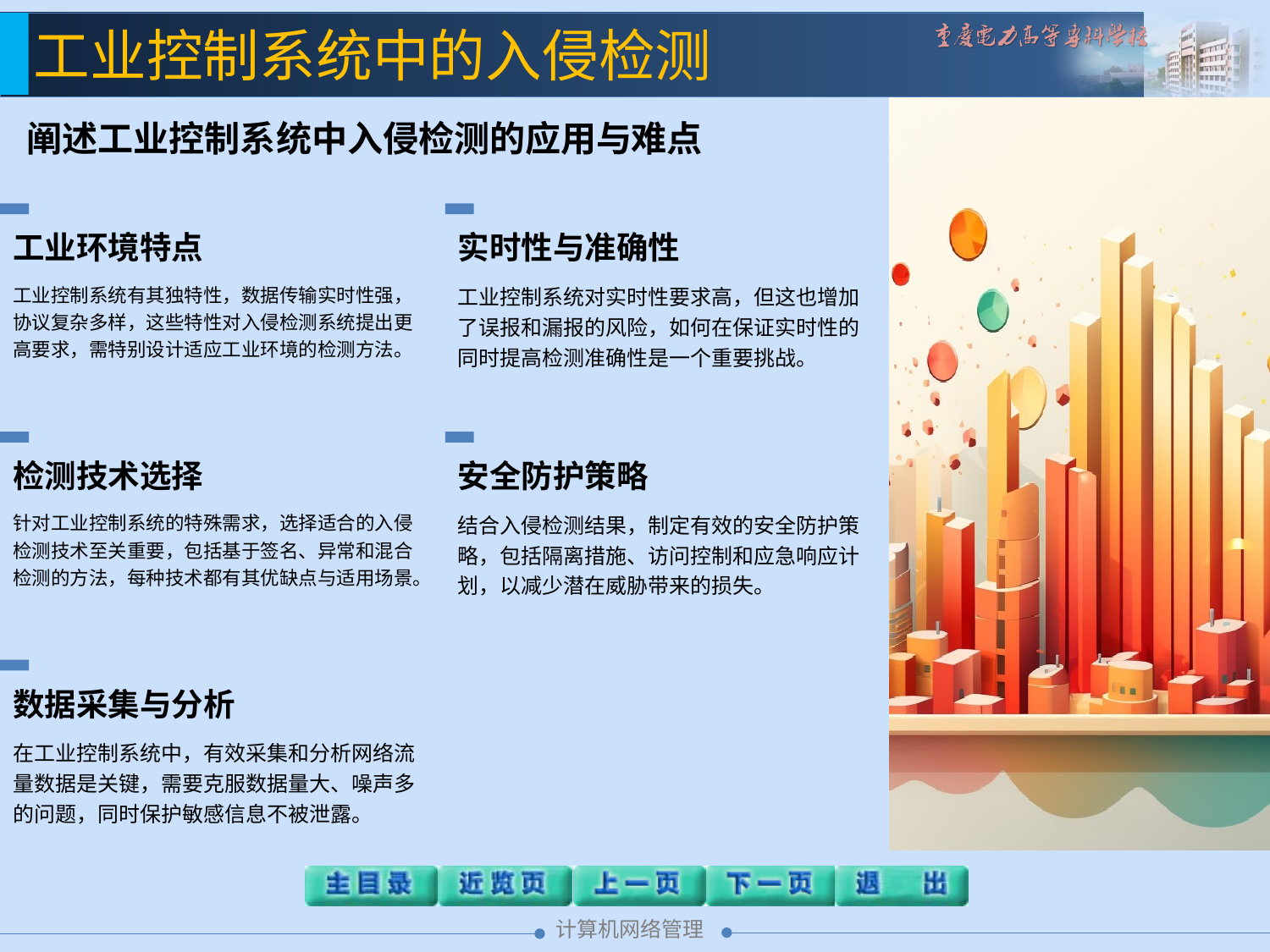

工业控制系统中的入侵检测
阐述工业控制系统中入侵检测的应用与难点

工业环境特点
工业控制系统有其独特性，数据传输实时性强，协议复杂多样，这些特性对入侵检测系统提出更高要求，需特别设计适应工业环境的检测方法。

实时性与准确性
工业控制系统对实时性要求高，但这也增加了误报和漏报的风险，如何在保证实时性的同时提高检测准确性是一个重要挑战。

检测技术选择
针对工业控制系统的特殊需求，选择适合的入侵检测技术至关重要，包括基于签名、异常和混合检测的方法，每种技术都有其优缺点与适用场景。

安全防护策略
结合入侵检测结果，制定有效的安全防护策略，包括隔离措施、访问控制和应急响应计划，以减少潜在威胁带来的损失。

数据采集与分析
在工业控制系统中，有效采集和分析网络流量数据是关键，需要克服数据量大、噪声多的问题，同时保护敏感信息不被泄露。